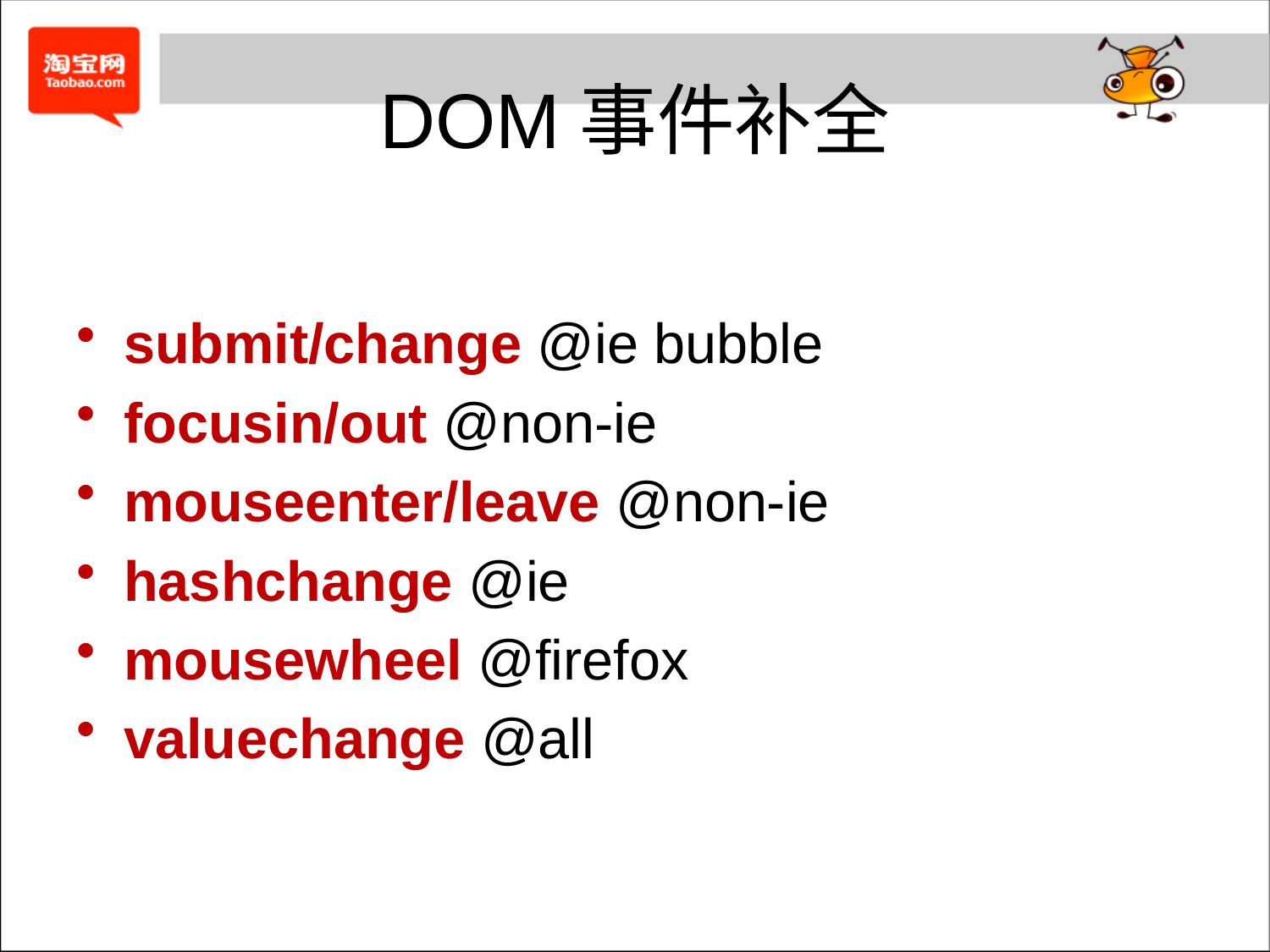

# DOM事件补全

submit/change @ie bubble
focusin/out @non-ie
mouseenter/leave @non-ie
hashchange @ie
mousewheel @firefox
valuechange @all